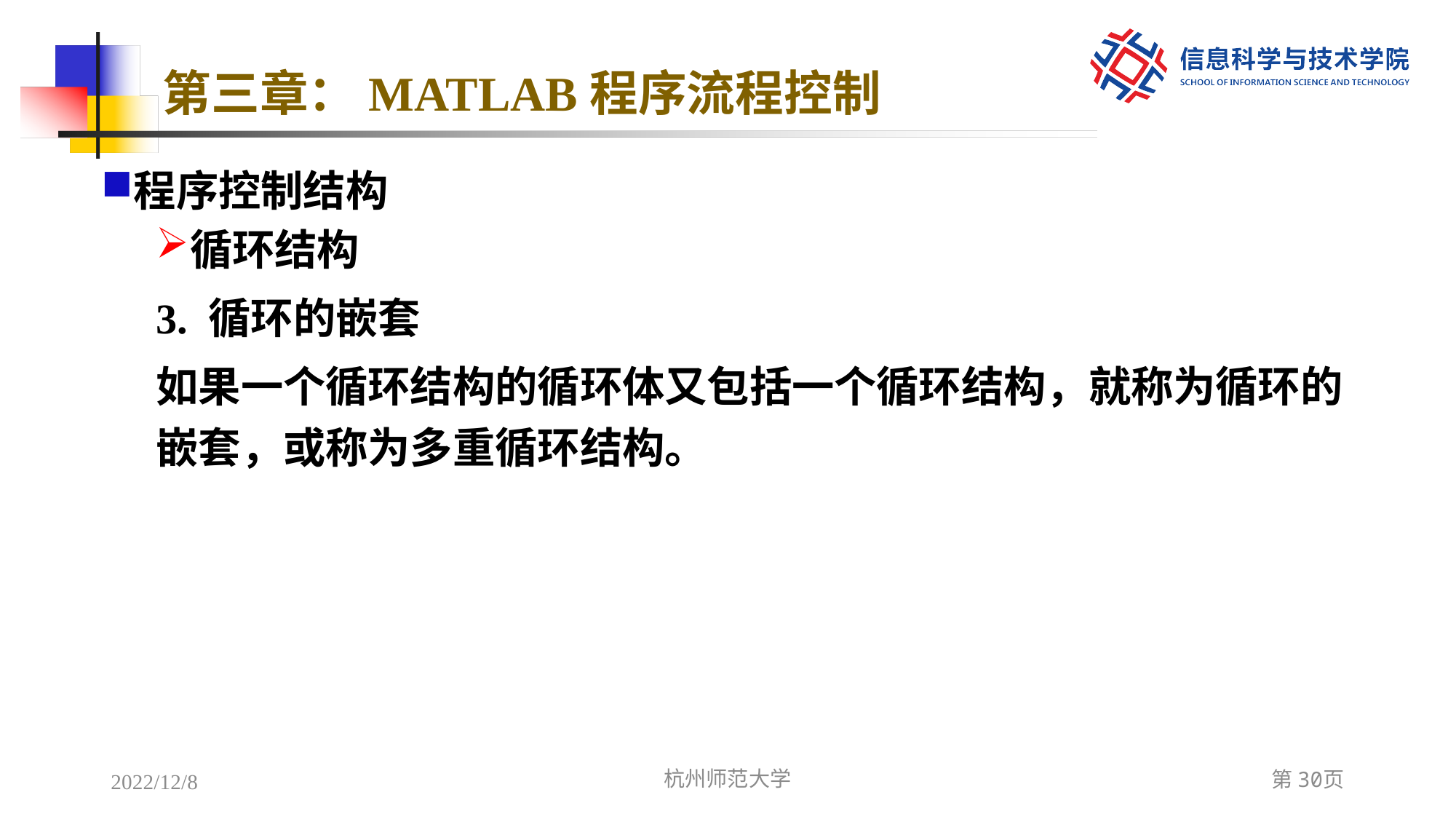

# 第三章：MATLAB程序流程控制
程序控制结构
循环结构
3. 循环的嵌套
如果一个循环结构的循环体又包括一个循环结构，就称为循环的嵌套，或称为多重循环结构。

2022/12/8
杭州师范大学
第30页